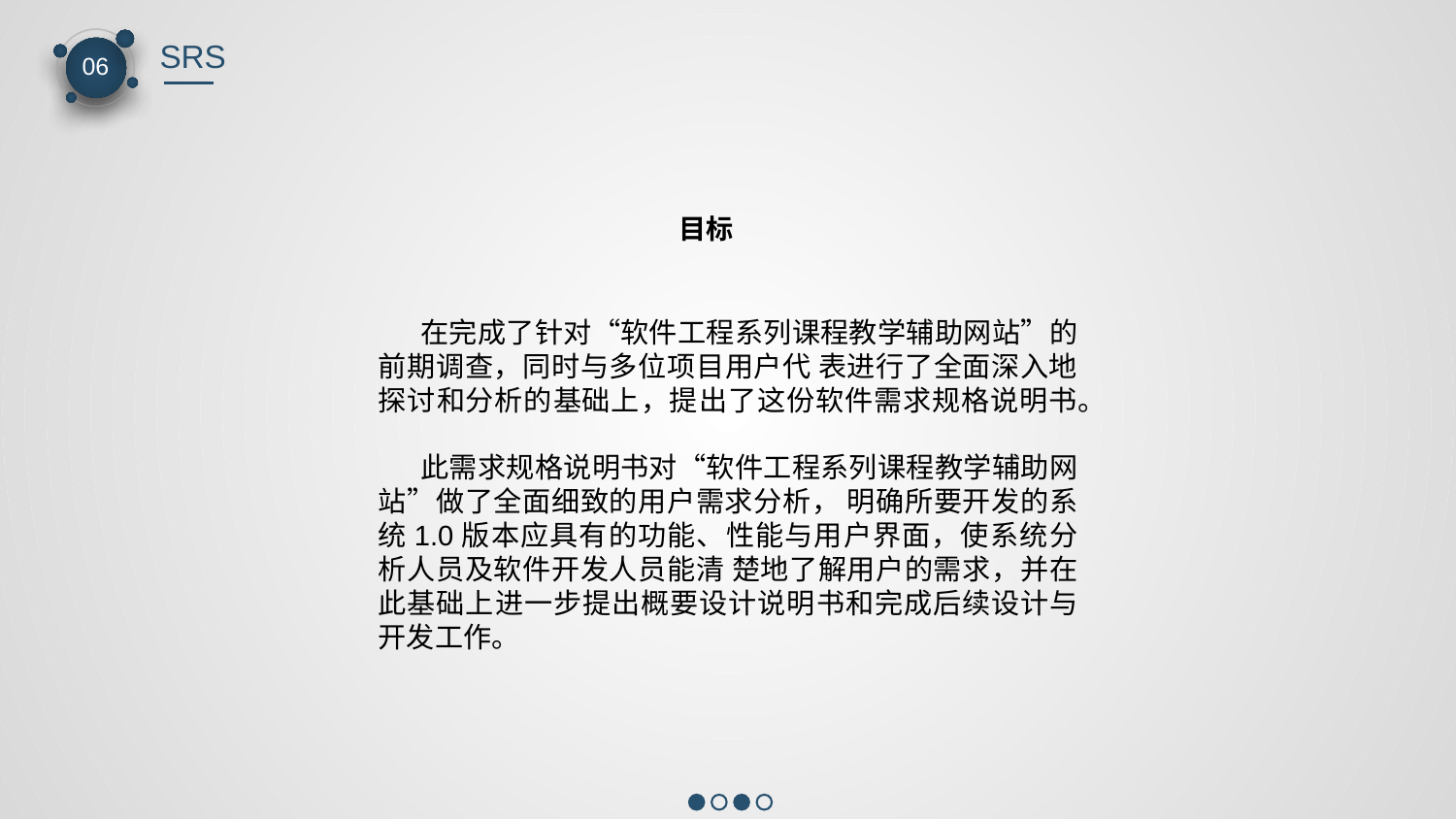

SRS
06
目标
在完成了针对“软件工程系列课程教学辅助网站”的前期调查，同时与多位项目用户代 表进行了全面深入地探讨和分析的基础上，提出了这份软件需求规格说明书。
此需求规格说明书对“软件工程系列课程教学辅助网站”做了全面细致的用户需求分析， 明确所要开发的系统1.0版本应具有的功能、性能与用户界面，使系统分析人员及软件开发人员能清 楚地了解用户的需求，并在此基础上进一步提出概要设计说明书和完成后续设计与开发工作。